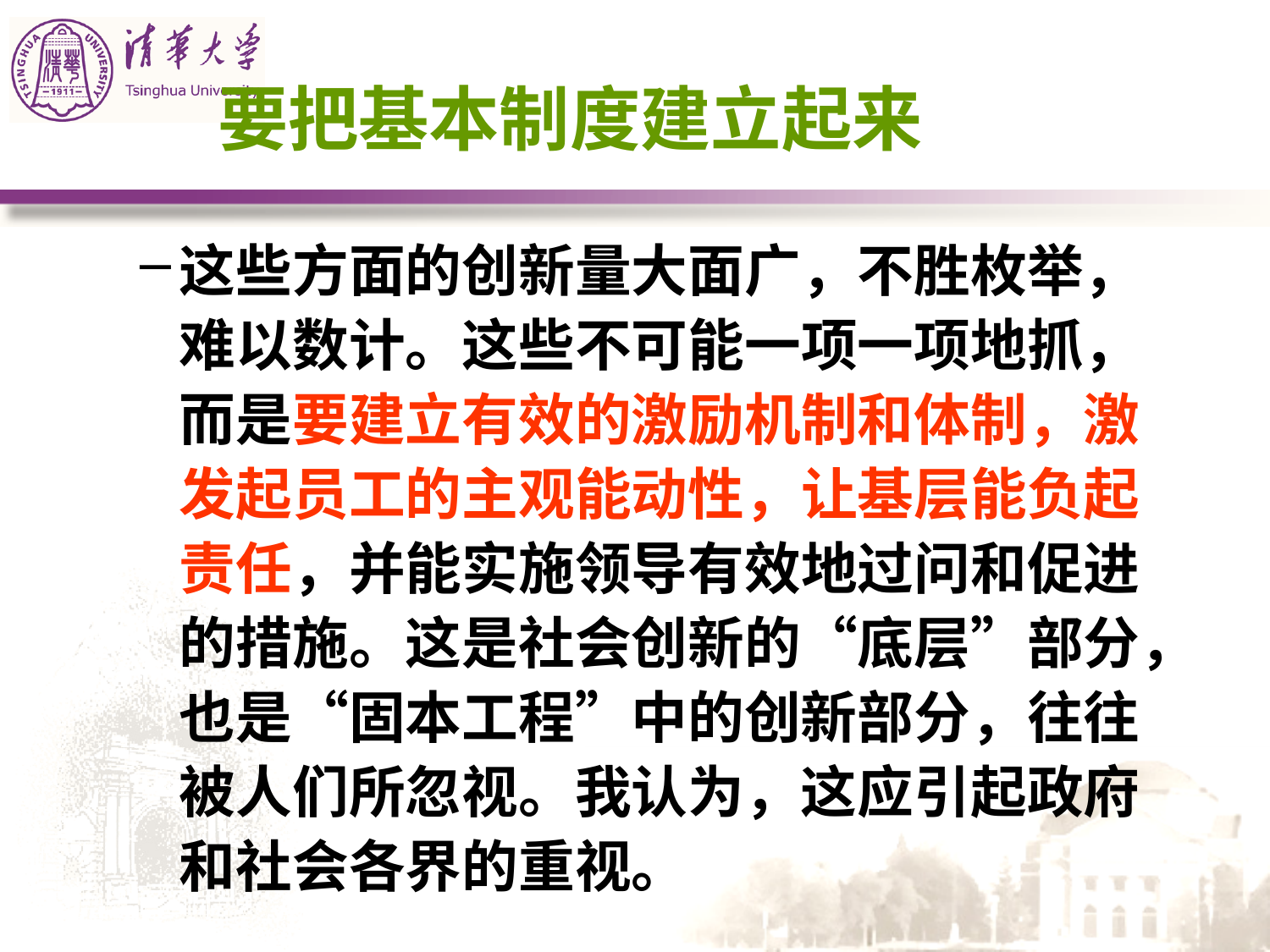

# 要把基本制度建立起来
这些方面的创新量大面广，不胜枚举，难以数计。这些不可能一项一项地抓，而是要建立有效的激励机制和体制，激发起员工的主观能动性，让基层能负起责任，并能实施领导有效地过问和促进的措施。这是社会创新的“底层”部分，也是“固本工程”中的创新部分，往往被人们所忽视。我认为，这应引起政府和社会各界的重视。